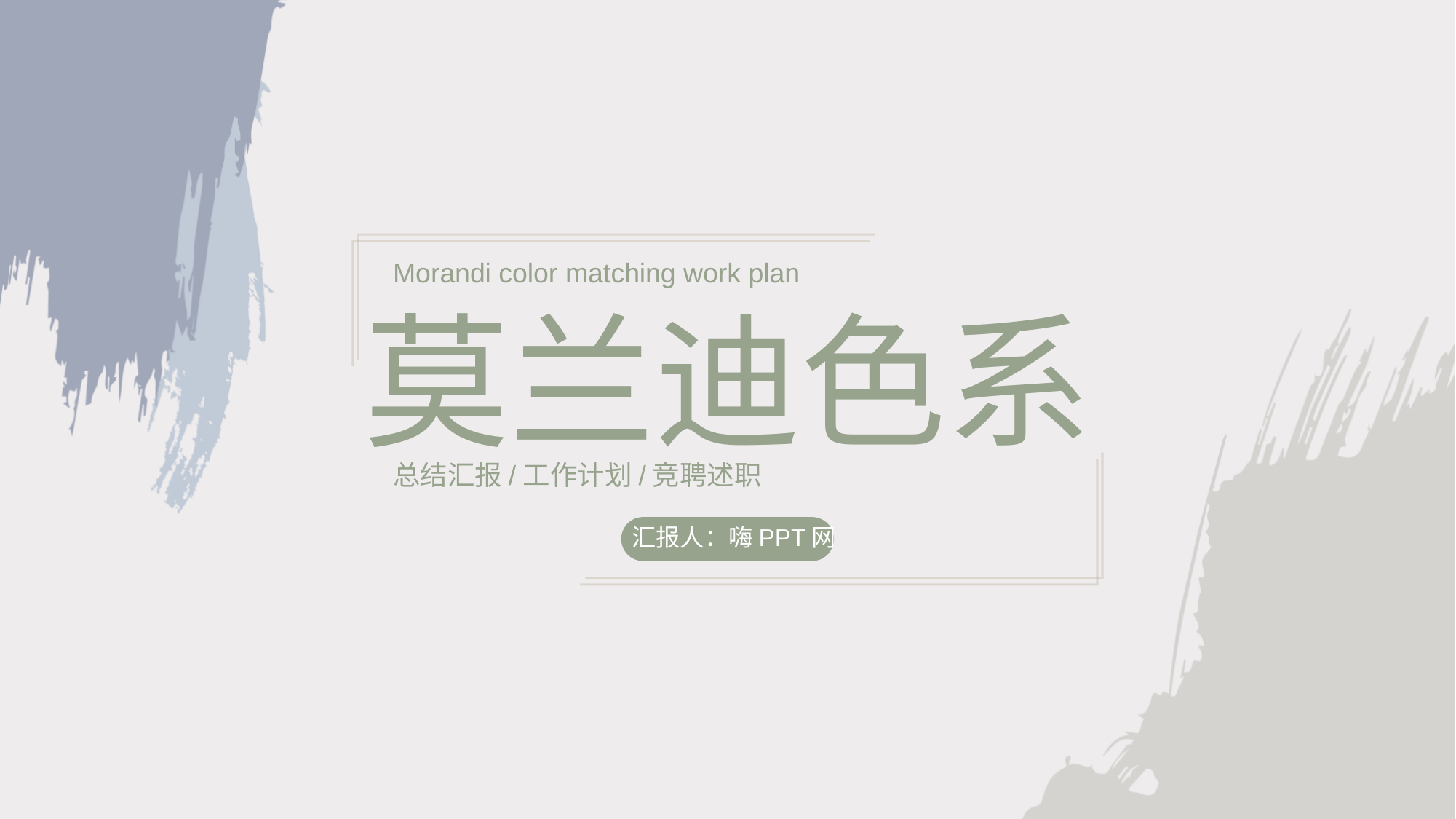

Morandi color matching work plan
莫兰迪色系
总结汇报/工作计划/竞聘述职

汇报人：嗨PPT网